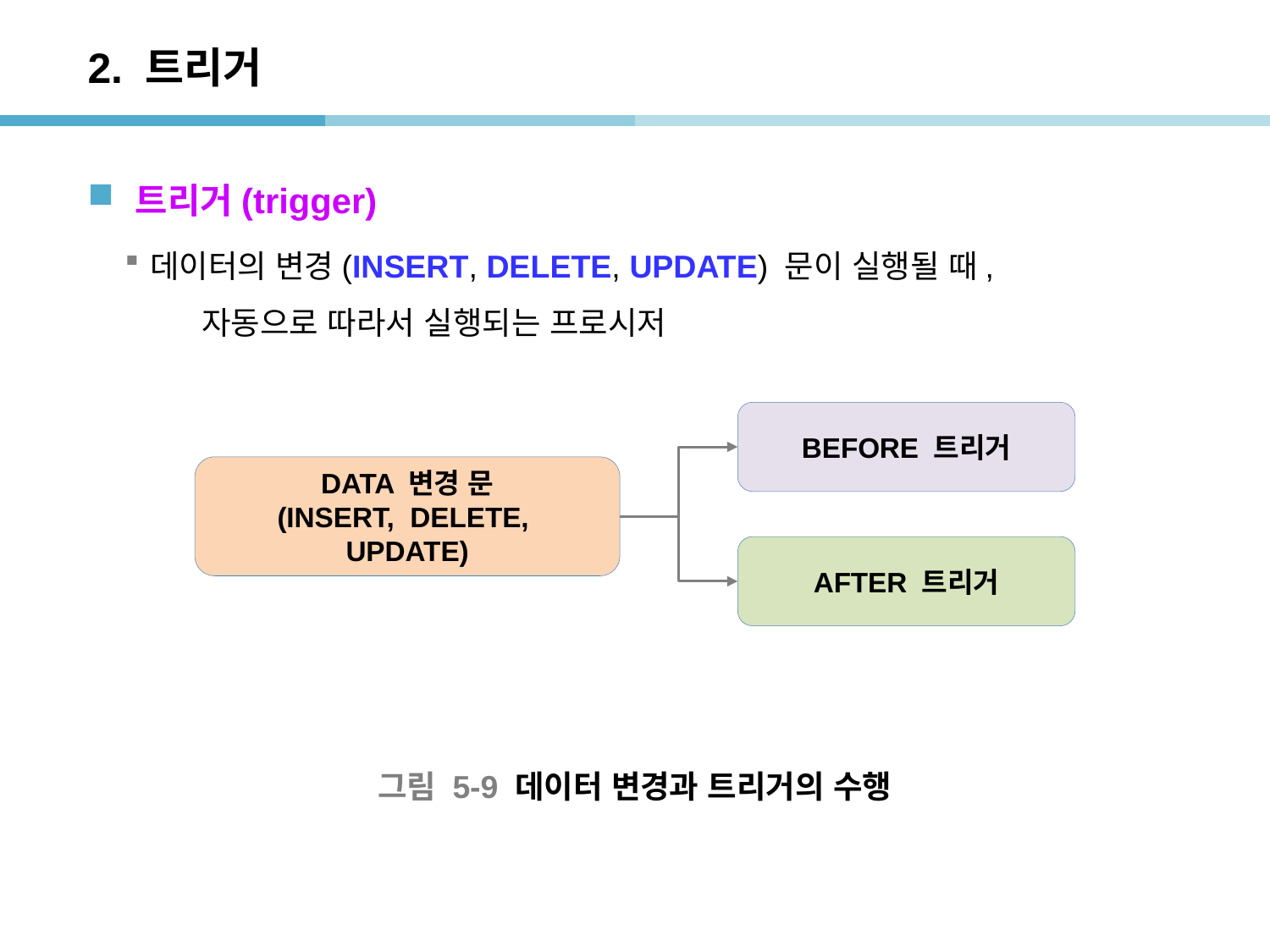

# 2. 트리거
트리거(trigger)
데이터의 변경(INSERT, DELETE, UPDATE) 문이 실행될 때,                   자동으로 따라서 실행되는 프로시저
BEFORE 트리거
DATA 변경 문
(INSERT,  DELETE,  UPDATE)
AFTER 트리거
그림 5-9 데이터 변경과 트리거의 수행